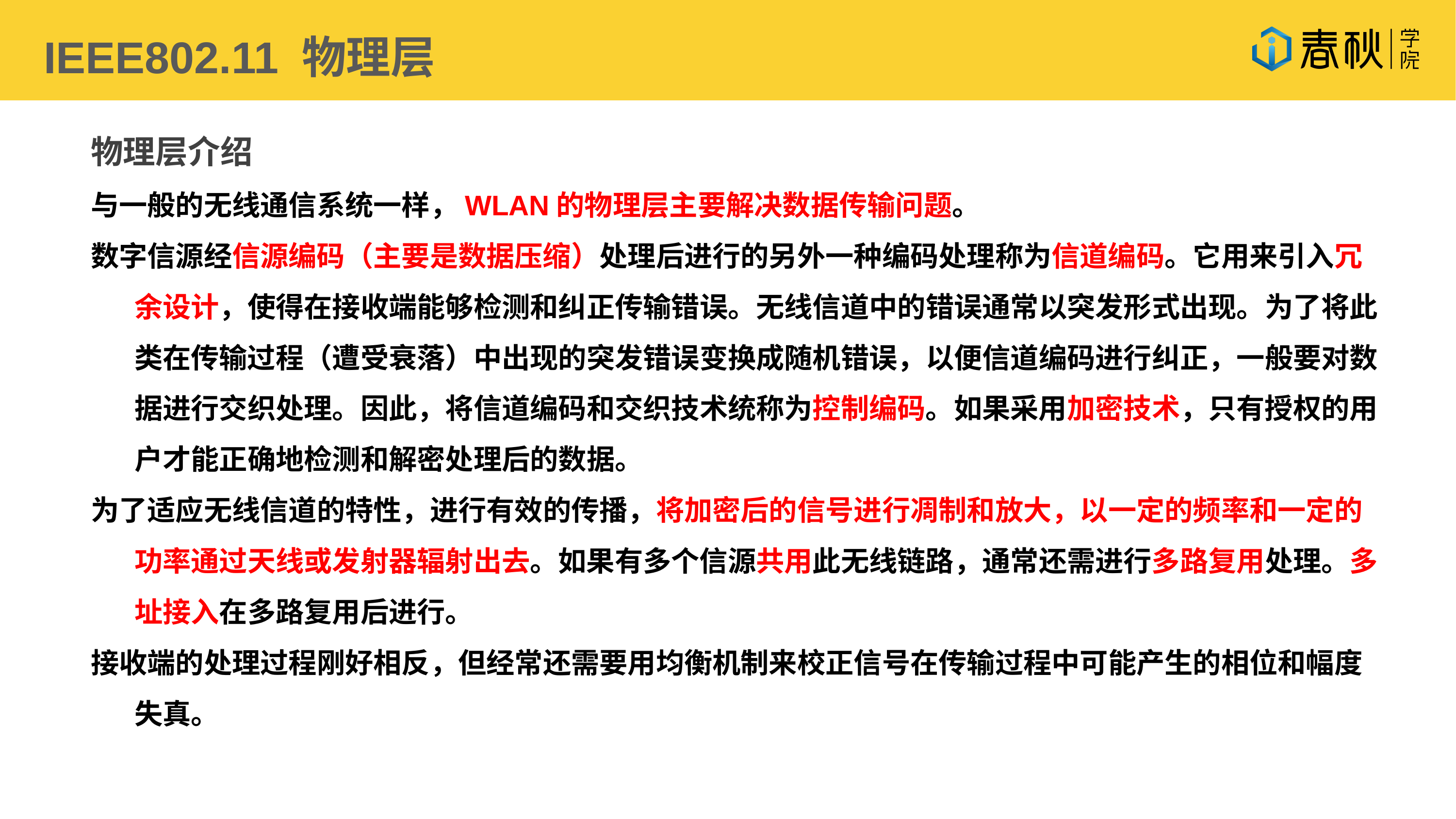

IEEE802.11 物理层
物理层介绍
与一般的无线通信系统一样，WLAN的物理层主要解决数据传输问题。
数字信源经信源编码（主要是数据压缩）处理后进行的另外一种编码处理称为信道编码。它用来引入冗余设计，使得在接收端能够检测和纠正传输错误。无线信道中的错误通常以突发形式出现。为了将此类在传输过程（遭受衰落）中出现的突发错误变换成随机错误，以便信道编码进行纠正，一般要对数据进行交织处理。因此，将信道编码和交织技术统称为控制编码。如果采用加密技术，只有授权的用户才能正确地检测和解密处理后的数据。
为了适应无线信道的特性，进行有效的传播，将加密后的信号进行凋制和放大，以一定的频率和一定的功率通过天线或发射器辐射出去。如果有多个信源共用此无线链路，通常还需进行多路复用处理。多址接入在多路复用后进行。
接收端的处理过程刚好相反，但经常还需要用均衡机制来校正信号在传输过程中可能产生的相位和幅度失真。